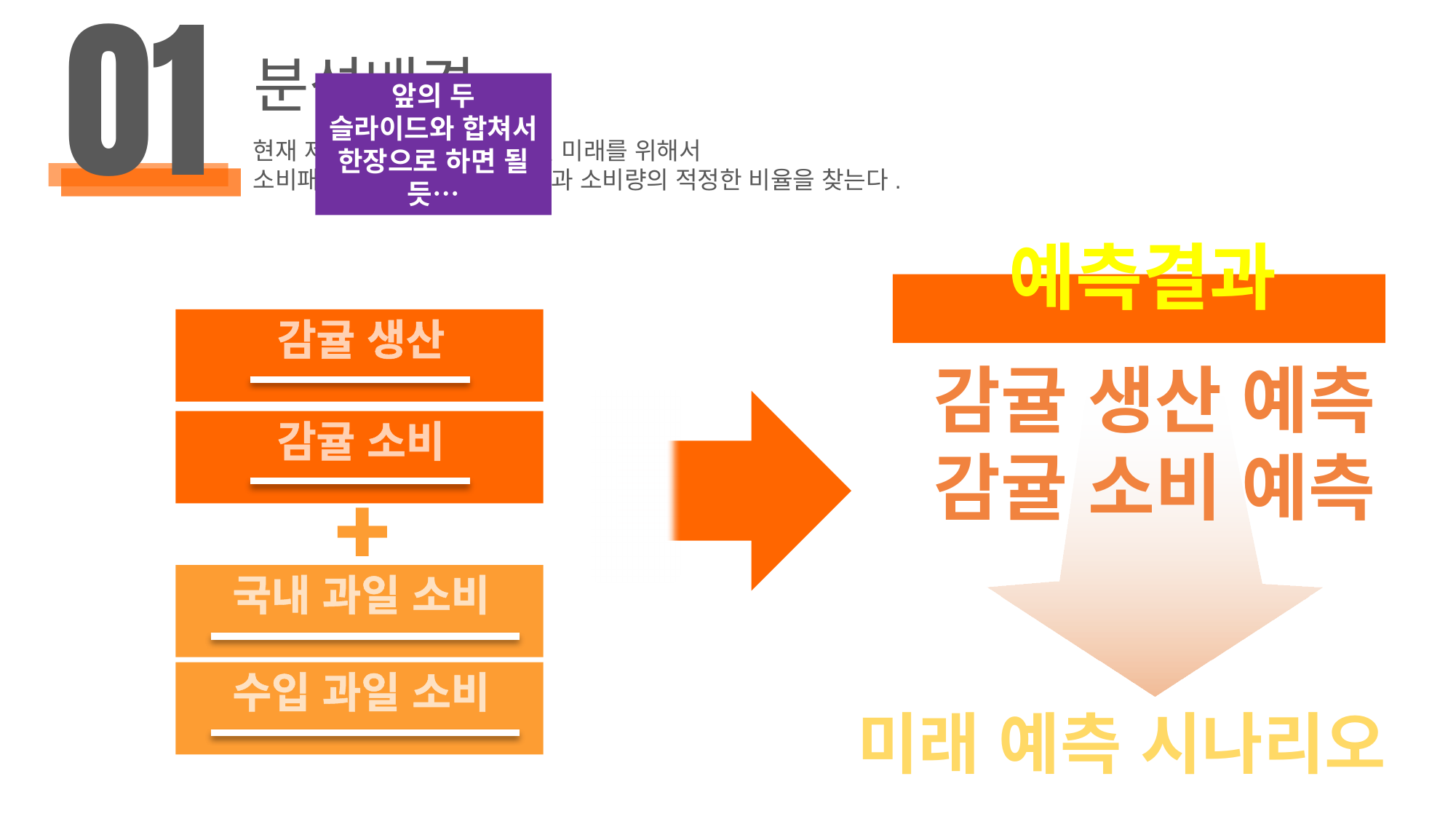

01
분석배경
현재 제주감귤산업의 안정적인 미래를 위해서
소비패턴을 분석해서, 출하량과 소비량의 적정한 비율을 찾는다.

앞의 두 슬라이드와 합쳐서 한장으로 하면 될 듯…
예측결과

감귤 생산

감귤 소비

국내 과일 소비

수입 과일 소비

감귤 생산 예측
감귤 소비 예측

미래 예측 시나리오